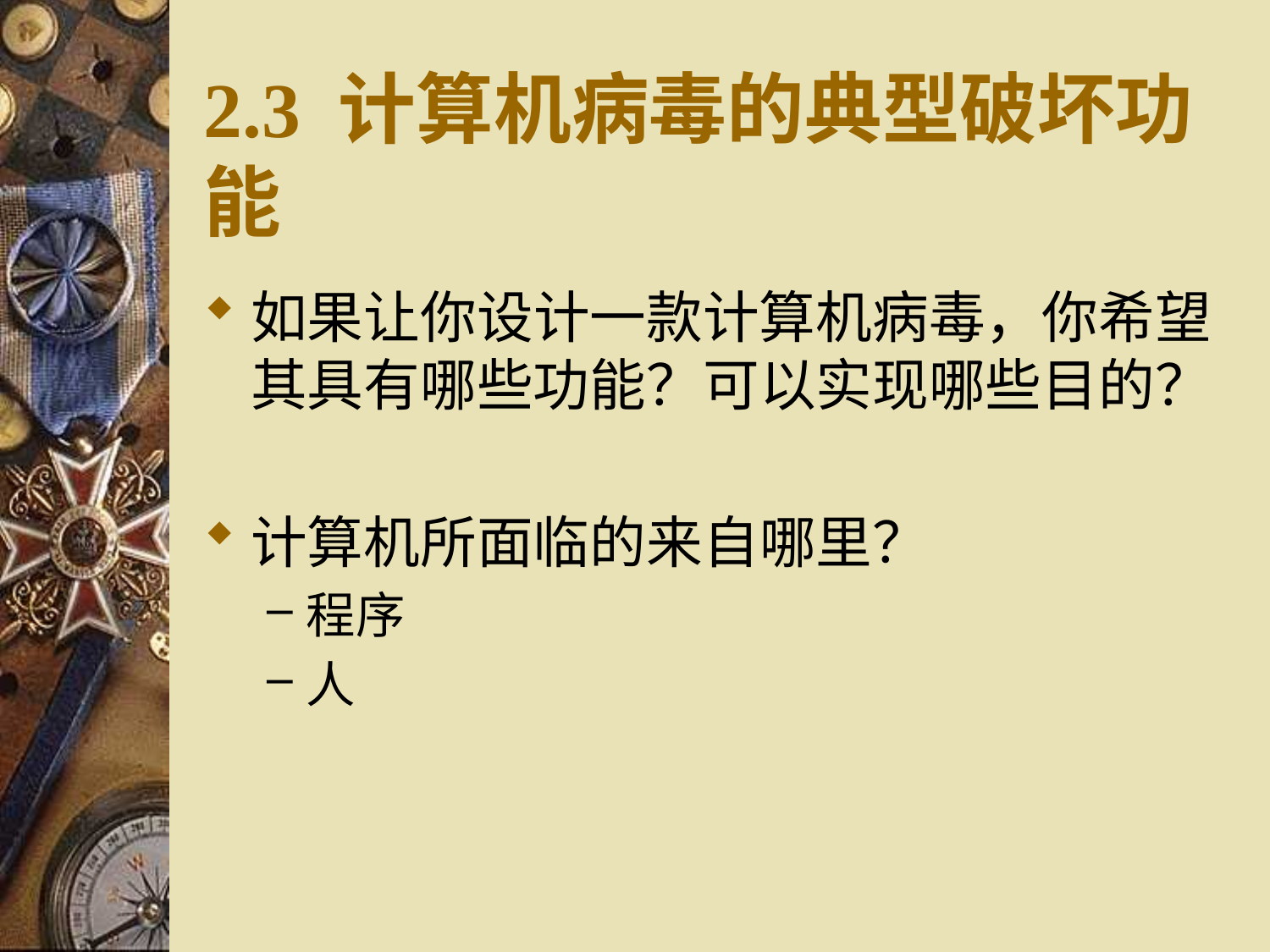

# 2.3 计算机病毒的典型破坏功能
如果让你设计一款计算机病毒，你希望其具有哪些功能？可以实现哪些目的？

计算机所面临的来自哪里？
程序
人